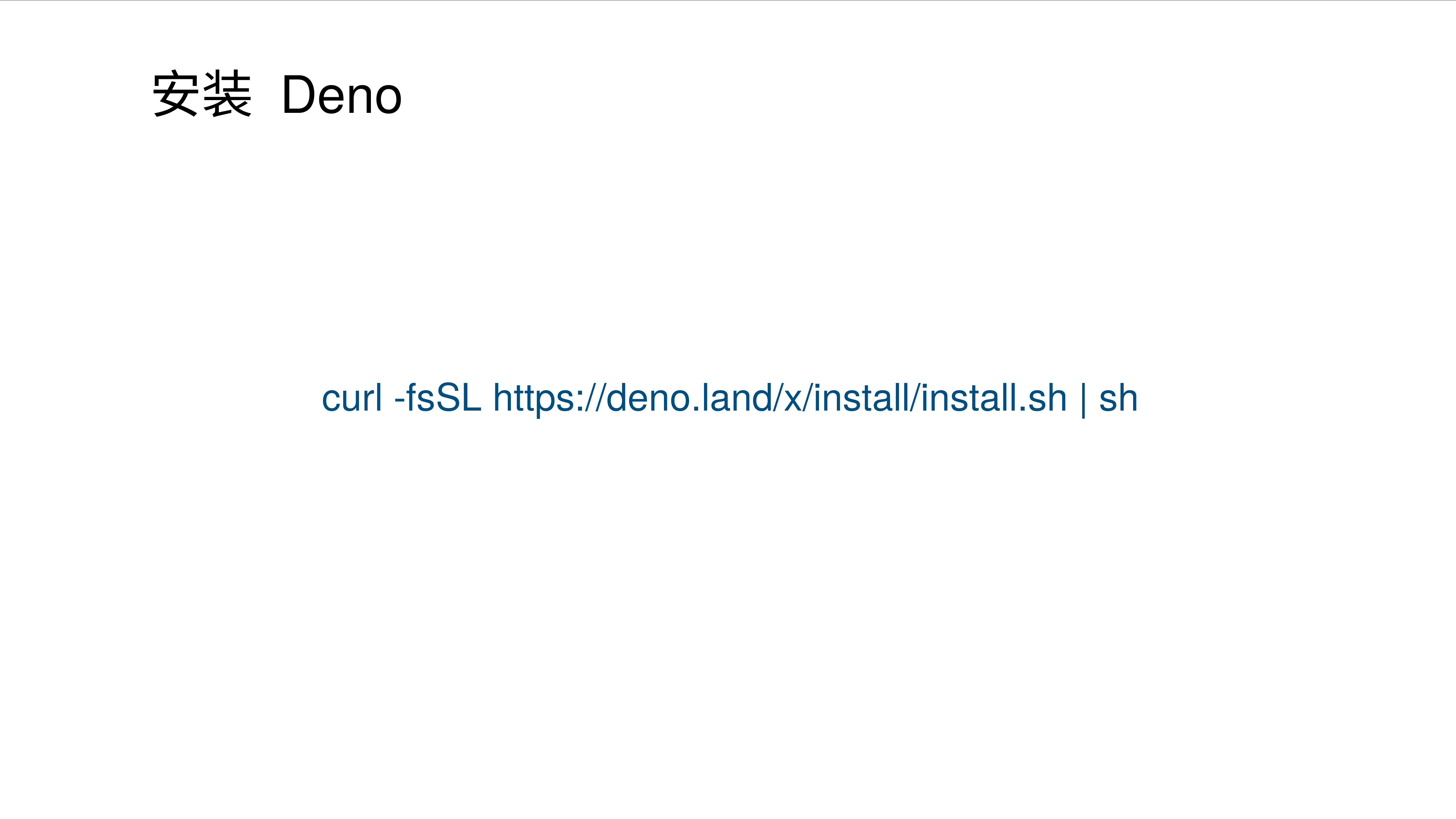

# 安装 Deno
curl -fsSL https://deno.land/x/install/install.sh | sh